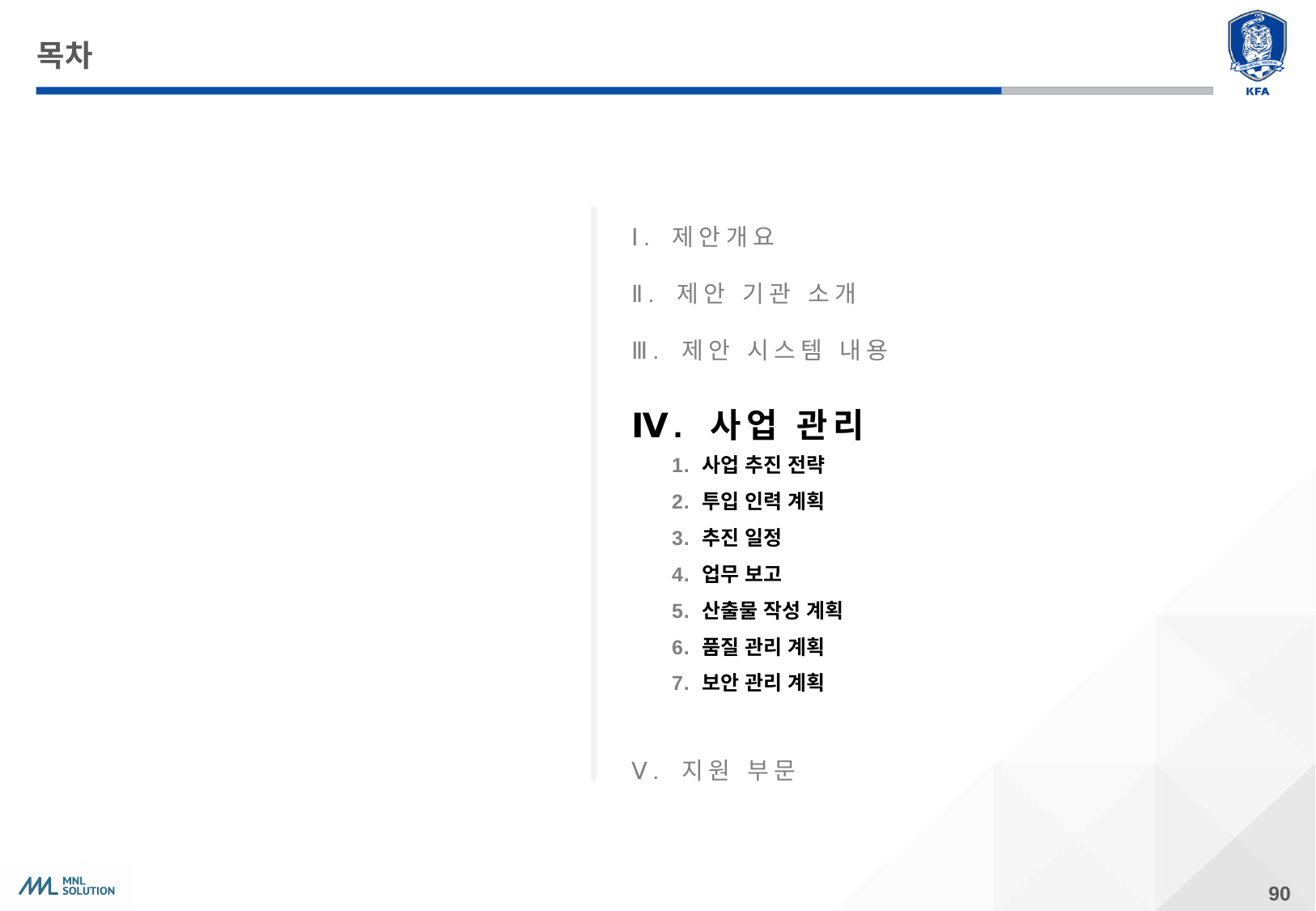

# 목차
Ⅰ. 제안개요
Ⅱ. 제안 기관 소개
Ⅲ. 제안 시스템 내용
Ⅳ. 사업 관리

Ⅴ. 지원 부문

사업 추진 전략
투입 인력 계획
추진 일정
업무 보고
산출물 작성 계획
품질 관리 계획
보안 관리 계획